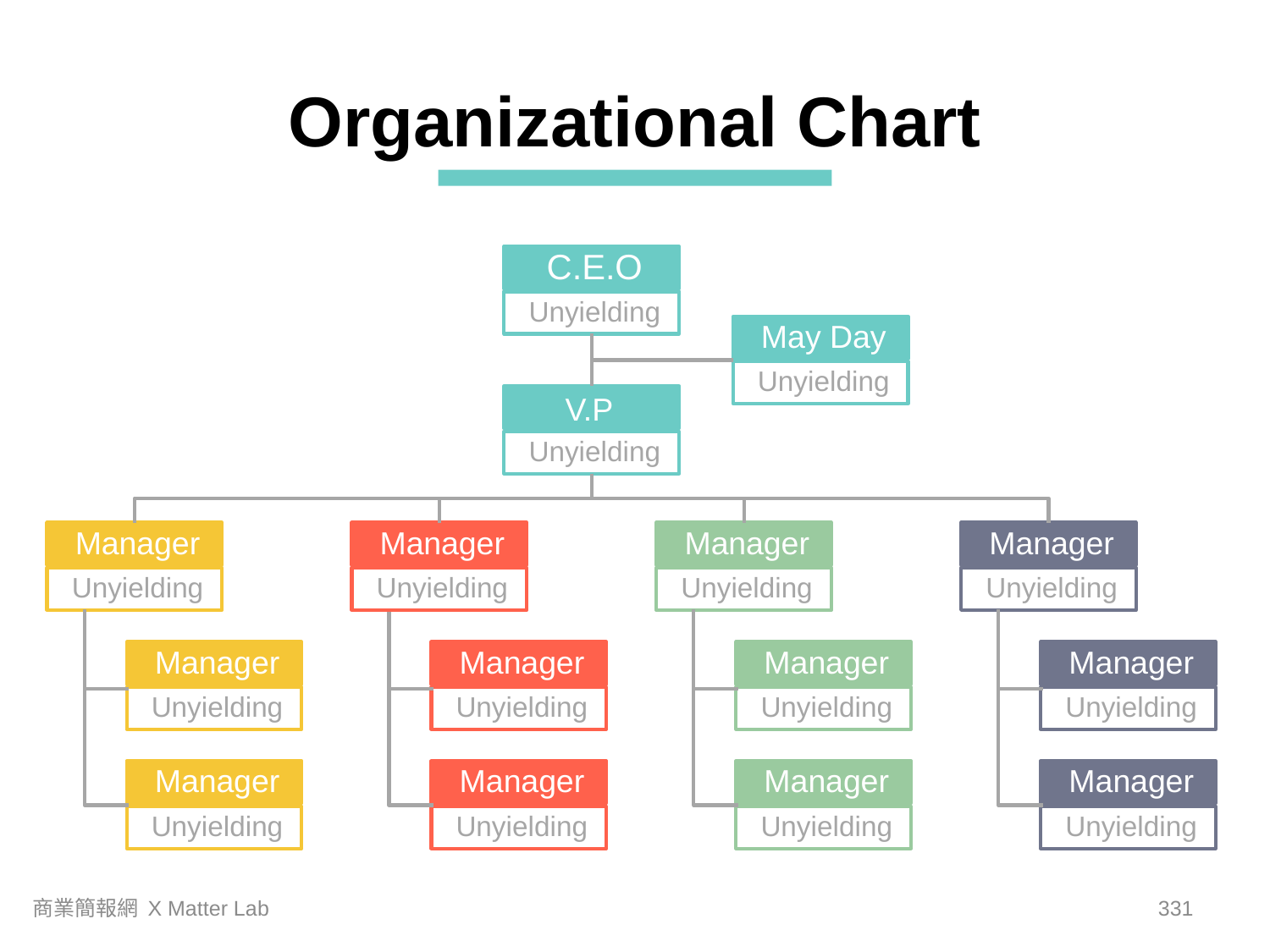

Organizational Chart

C.E.O

Unyielding

May Day

Unyielding

V.P
Unyielding

Manager
Manager
Manager
Manager

Unyielding
Unyielding
Unyielding
Unyielding

Manager
Manager
Manager
Manager

Unyielding
Unyielding
Unyielding
Unyielding

Manager
Manager
Manager
Manager

Unyielding
Unyielding
Unyielding
Unyielding

商業簡報網 X Matter Lab
331